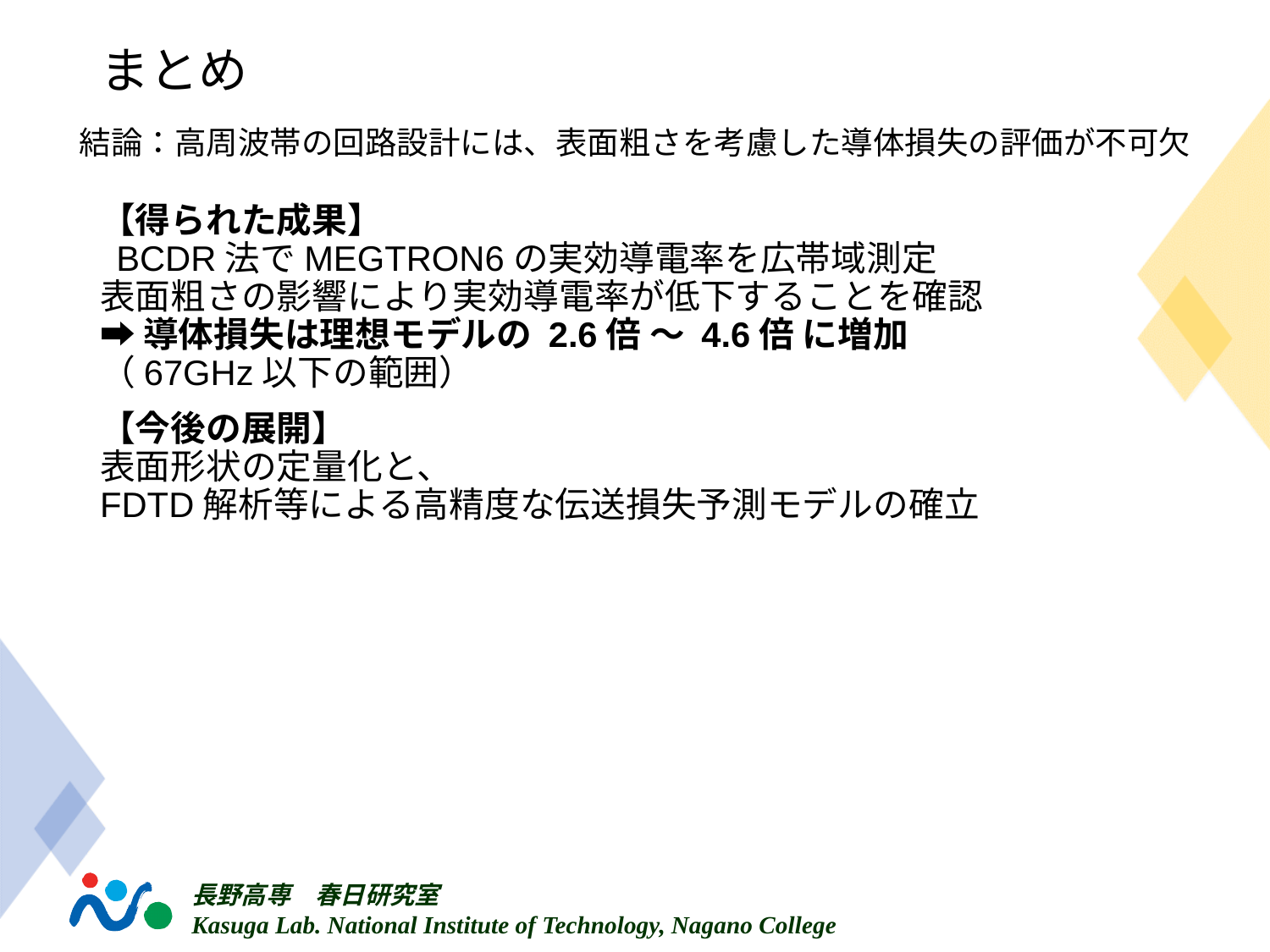

# まとめ
結論：高周波帯の回路設計には、表面粗さを考慮した導体損失の評価が不可欠
【得られた成果】
 BCDR法でMEGTRON6の実効導電率を広帯域測定
表面粗さの影響により実効導電率が低下することを確認
➡ 導体損失は理想モデルの 2.6倍 〜 4.6倍 に増加
（67GHz以下の範囲）
【今後の展開】
表面形状の定量化と、
FDTD解析等による高精度な伝送損失予測モデルの確立